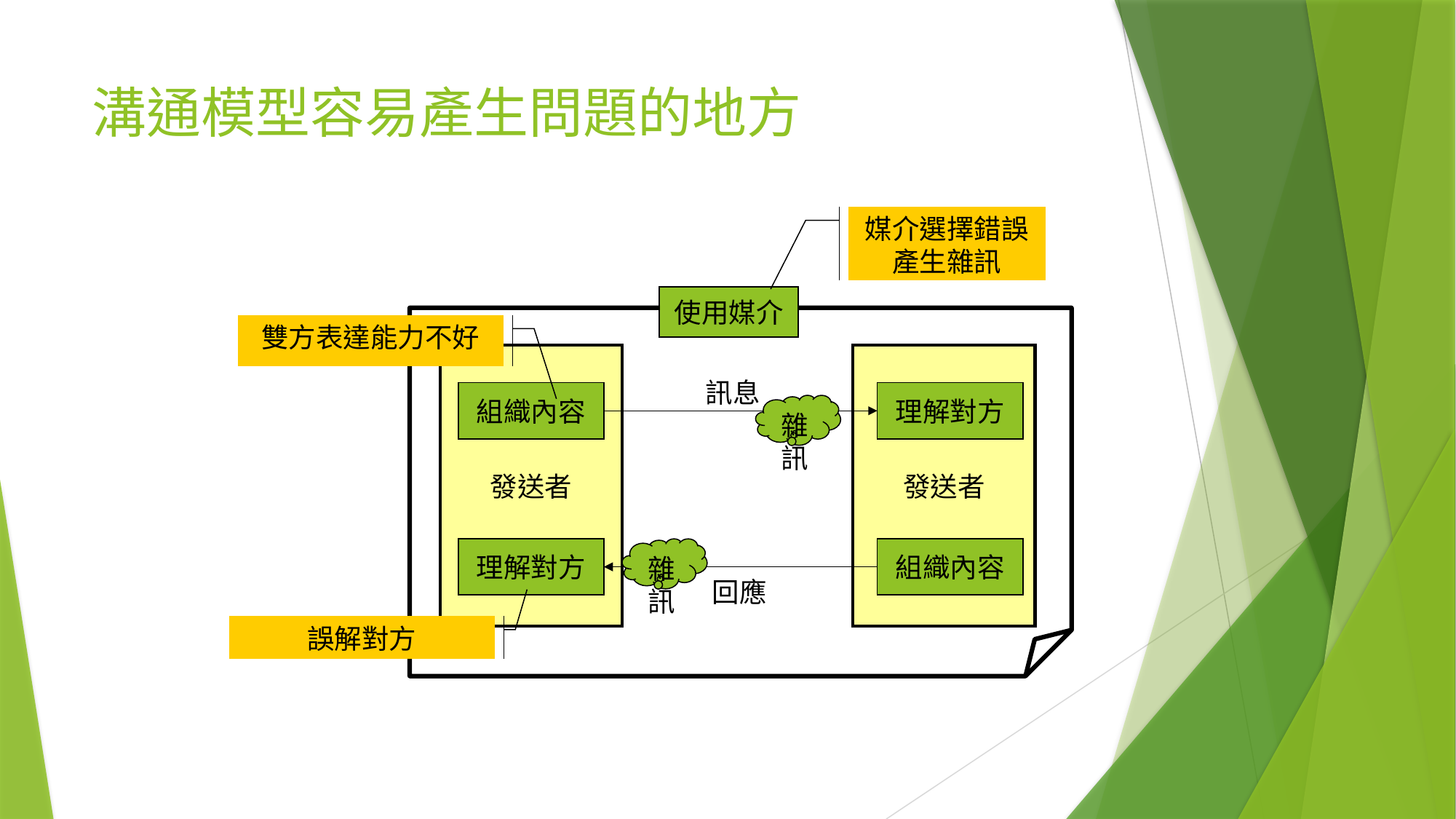

# 溝通模型容易產生問題的地方
媒介選擇錯誤
產生雜訊
使用媒介

發送者
發送者
訊息
組織內容
理解對方
雜訊
理解對方
雜訊
組織內容
回應
雙方表達能力不好
誤解對方